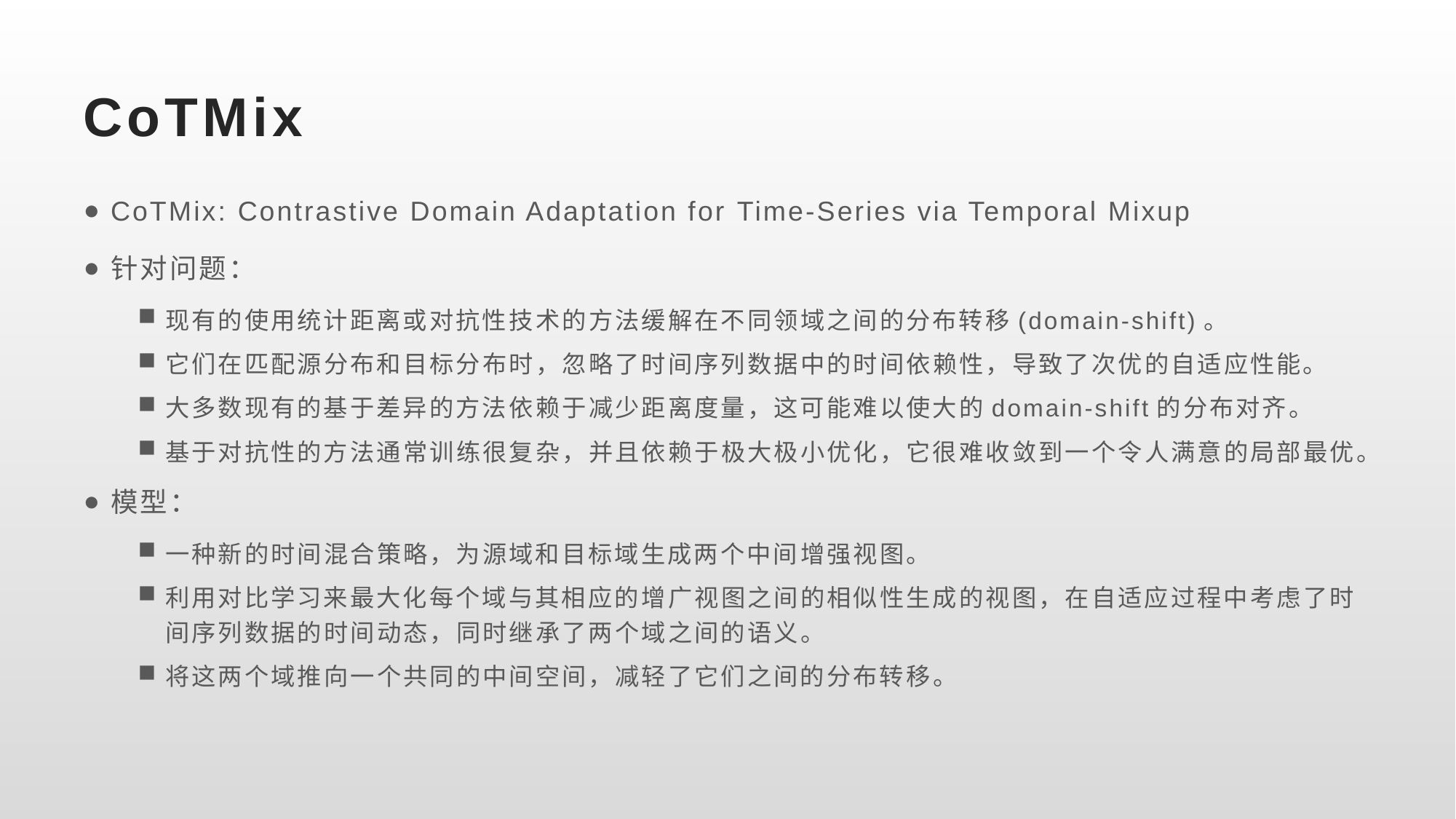

# CoTMix
CoTMix: Contrastive Domain Adaptation for Time-Series via Temporal Mixup
针对问题：
现有的使用统计距离或对抗性技术的方法缓解在不同领域之间的分布转移(domain-shift)。
它们在匹配源分布和目标分布时，忽略了时间序列数据中的时间依赖性，导致了次优的自适应性能。
大多数现有的基于差异的方法依赖于减少距离度量，这可能难以使大的domain-shift的分布对齐。
基于对抗性的方法通常训练很复杂，并且依赖于极大极小优化，它很难收敛到一个令人满意的局部最优。
模型：
一种新的时间混合策略，为源域和目标域生成两个中间增强视图。
利用对比学习来最大化每个域与其相应的增广视图之间的相似性生成的视图，在自适应过程中考虑了时间序列数据的时间动态，同时继承了两个域之间的语义。
将这两个域推向一个共同的中间空间，减轻了它们之间的分布转移。